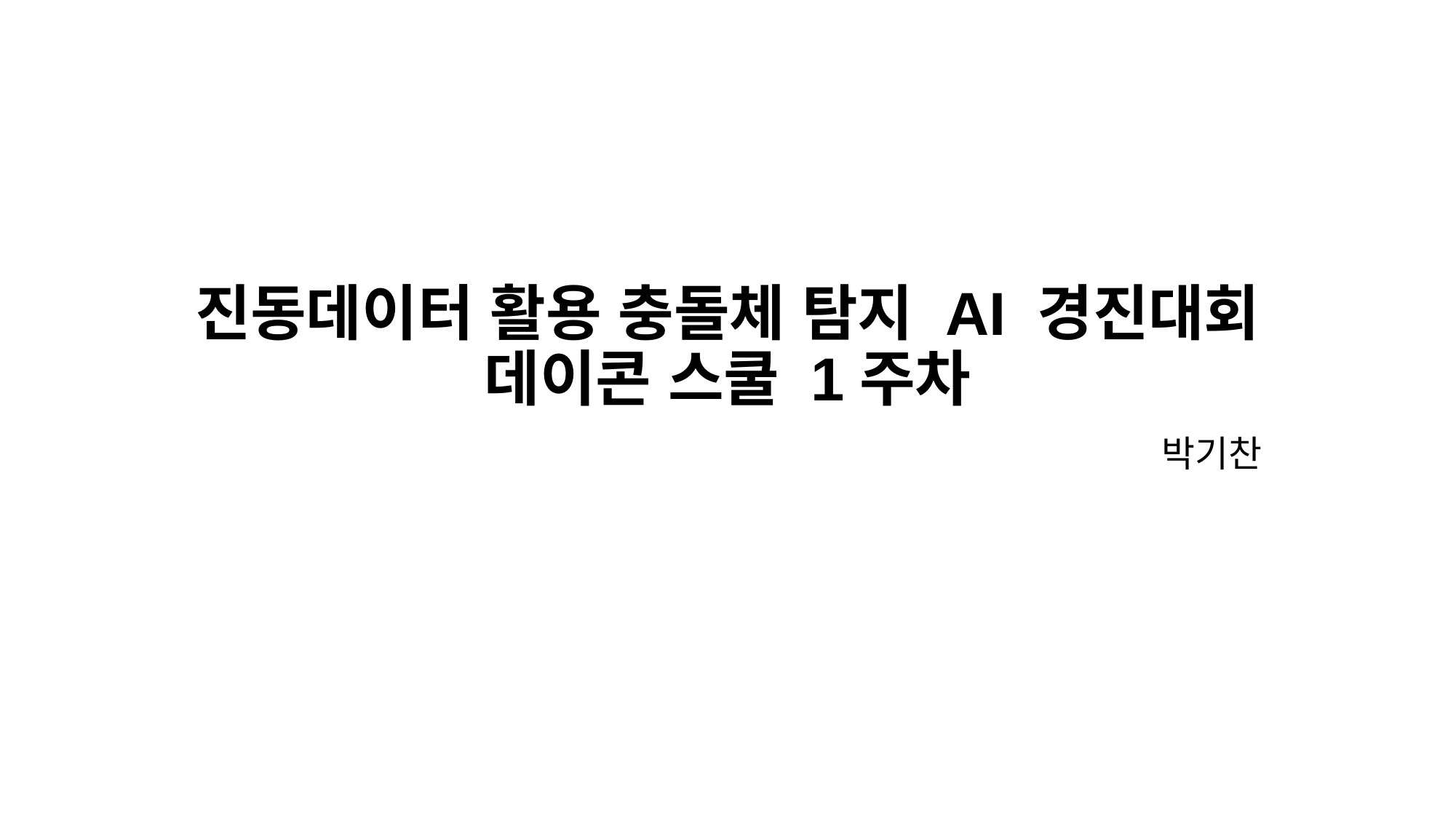

# 진동데이터 활용 충돌체 탐지 AI 경진대회 데이콘 스쿨 1주차
박기찬